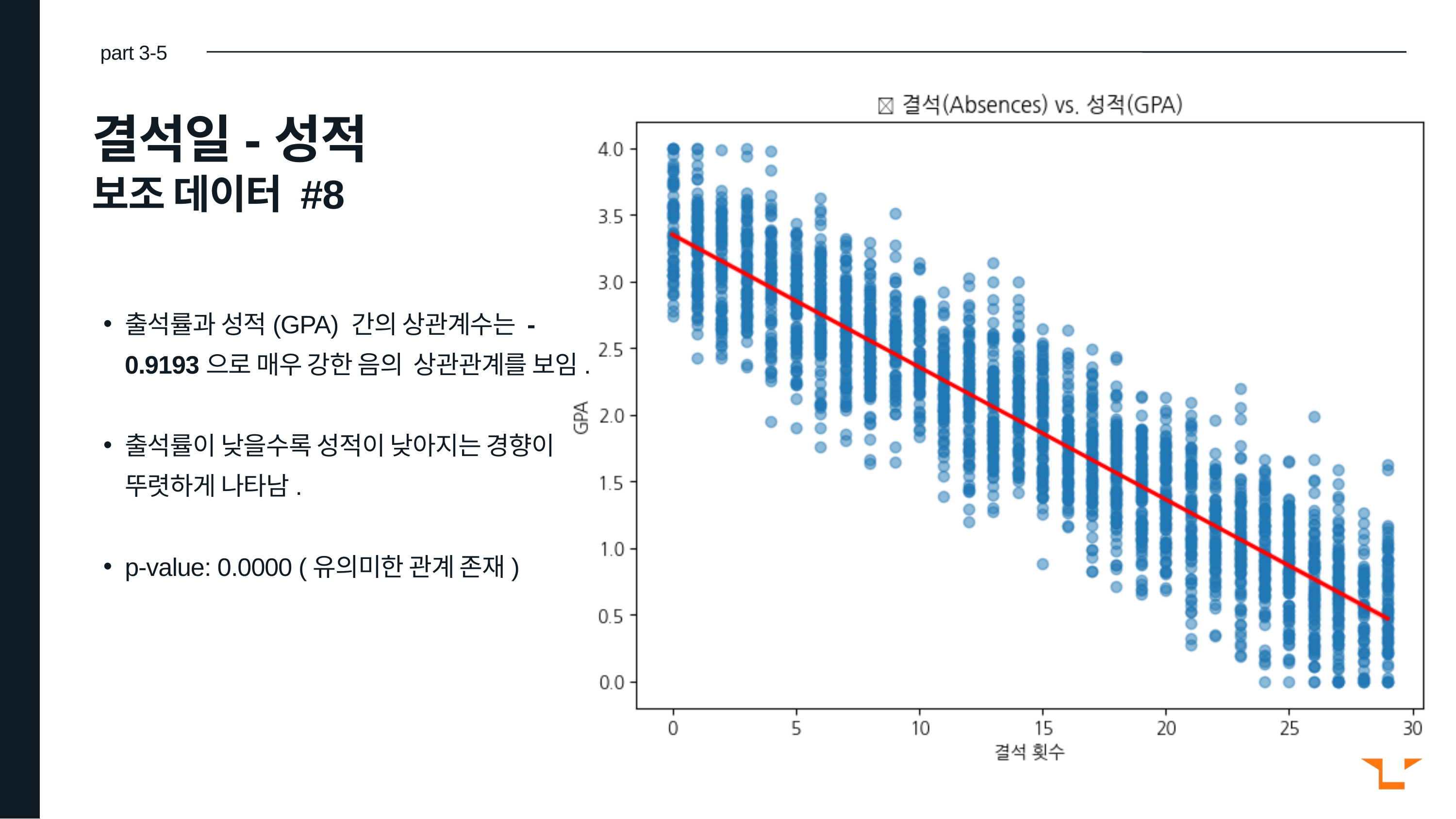

part 3-5

결석일-성적
보조 데이터 #8

출석률과 성적(GPA) 간의 상관계수는 -0.9193으로 매우 강한 음의  상관관계를 보임.

출석률이 낮을수록 성적이 낮아지는 경향이      뚜렷하게 나타남.

p-value: 0.0000 (유의미한 관계 존재)